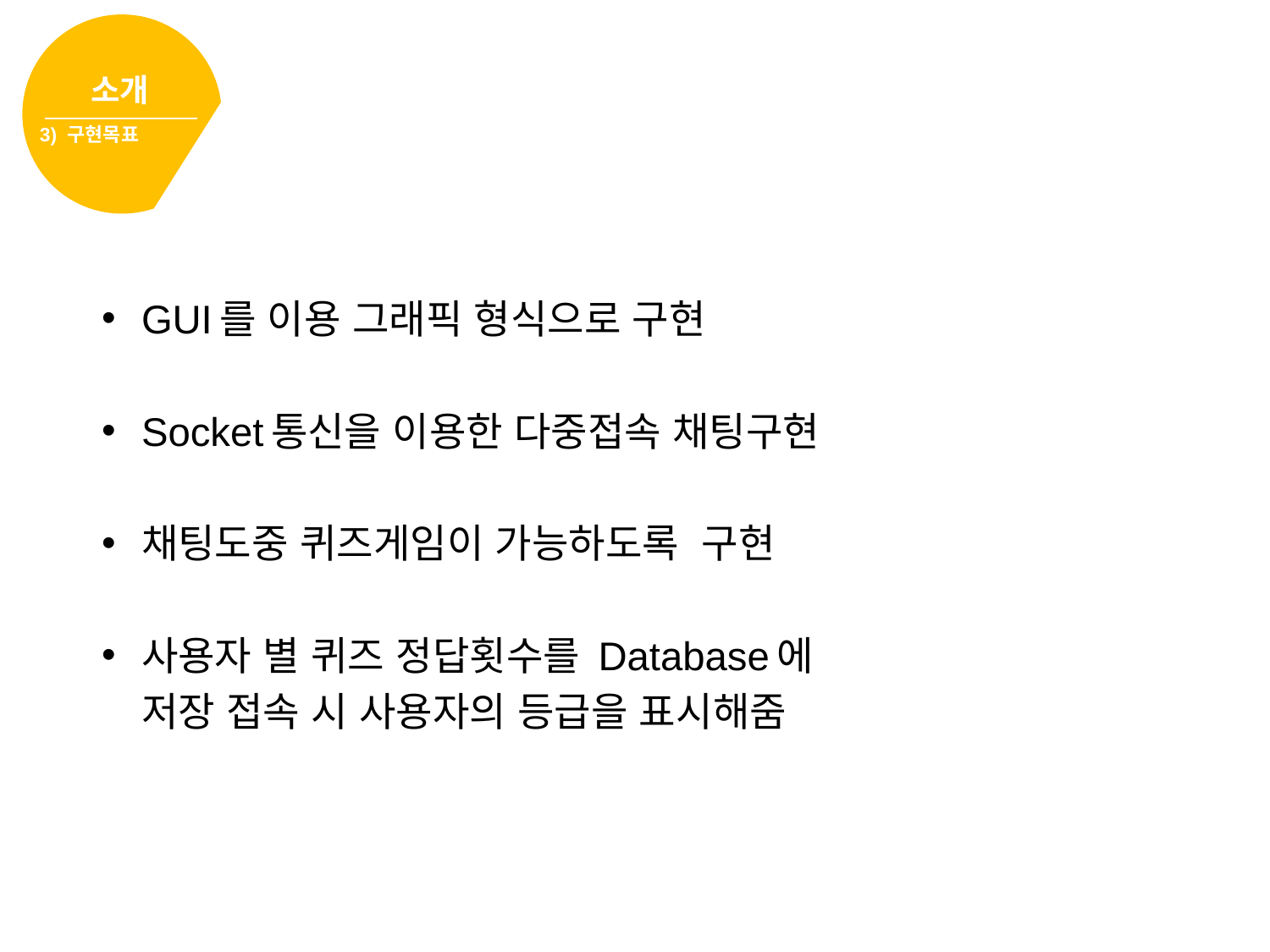

소개
3) 구현목표
GUI를 이용 그래픽 형식으로 구현

Socket통신을 이용한 다중접속 채팅구현

채팅도중 퀴즈게임이 가능하도록  구현

사용자 별 퀴즈 정답횟수를 Database에
	저장 접속 시 사용자의 등급을 표시해줌